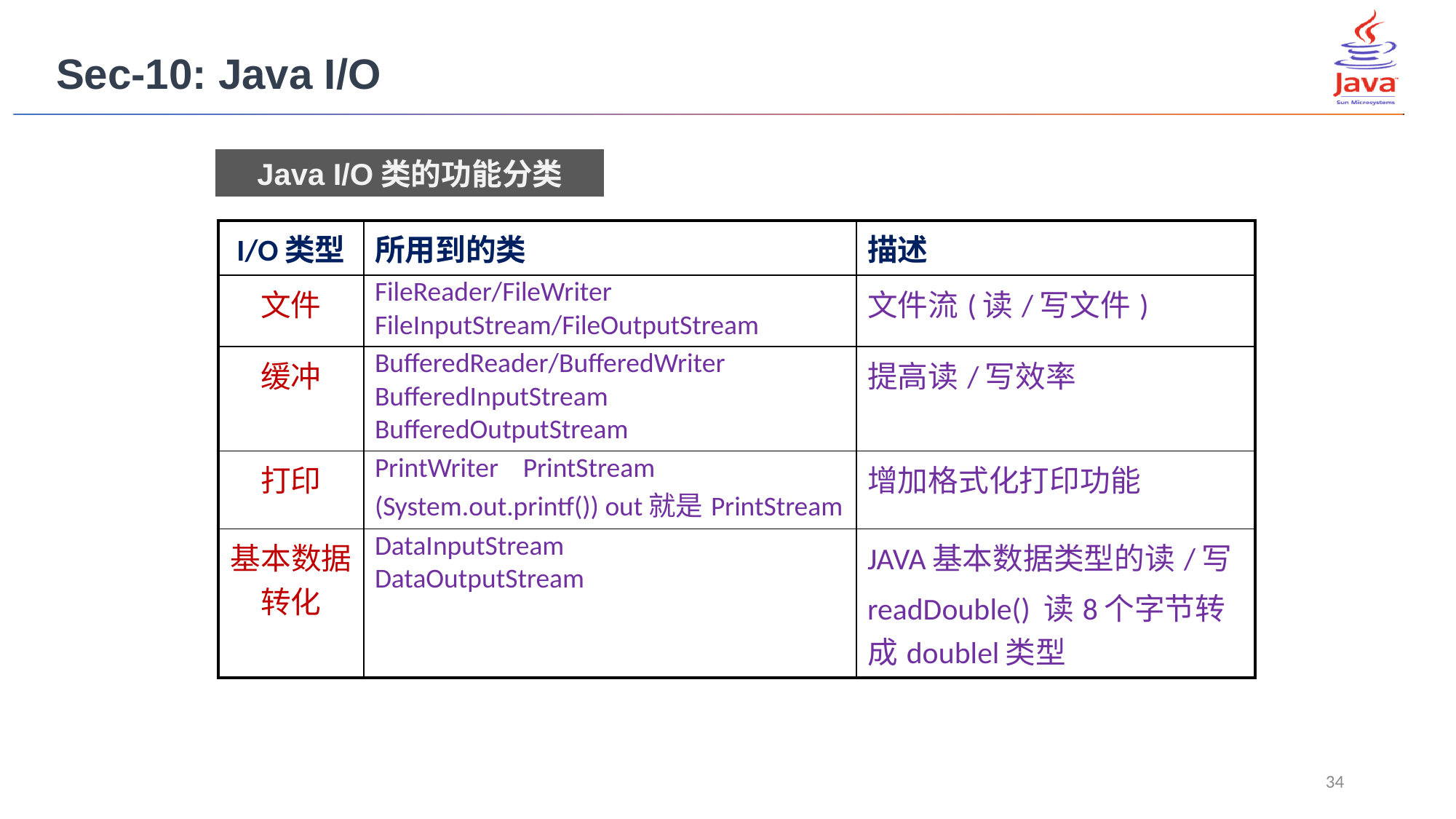

Sec-10: Java I/O
Java I/O类的功能分类
| I/O类型 | 所用到的类 | 描述 |
| --- | --- | --- |
| 文件 | FileReader/FileWriter FileInputStream/FileOutputStream | 文件流(读/写文件) |
| 缓冲 | BufferedReader/BufferedWriter BufferedInputStream BufferedOutputStream | 提高读/写效率 |
| 打印 | PrintWriter PrintStream (System.out.printf()) out就是PrintStream | 增加格式化打印功能 |
| 基本数据转化 | DataInputStream DataOutputStream | JAVA基本数据类型的读/写 readDouble() 读8个字节转成doublel类型 |
34